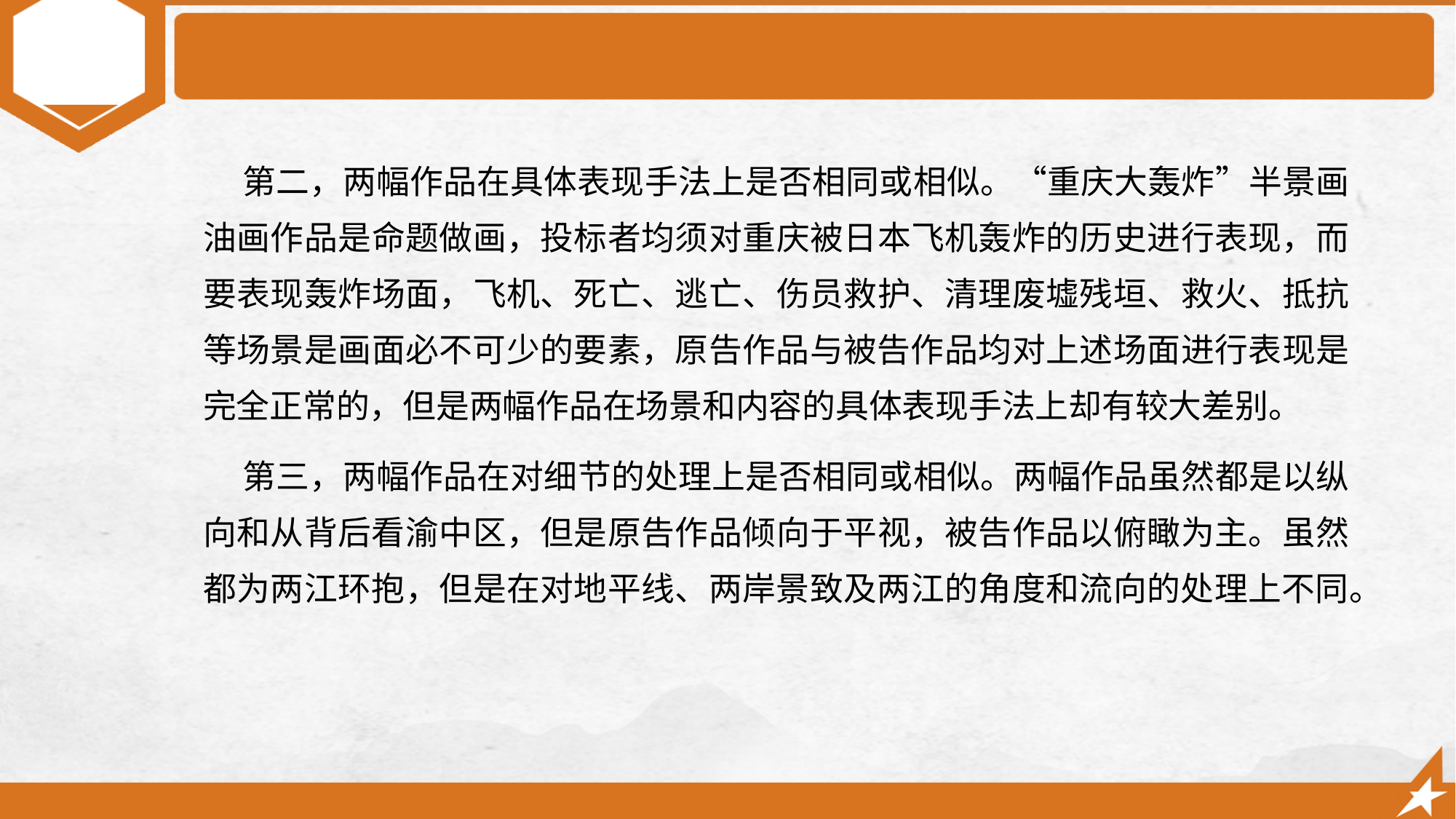

第二，两幅作品在具体表现手法上是否相同或相似。“重庆大轰炸”半景画油画作品是命题做画，投标者均须对重庆被日本飞机轰炸的历史进行表现，而要表现轰炸场面，飞机、死亡、逃亡、伤员救护、清理废墟残垣、救火、抵抗等场景是画面必不可少的要素，原告作品与被告作品均对上述场面进行表现是完全正常的，但是两幅作品在场景和内容的具体表现手法上却有较大差别。
    第三，两幅作品在对细节的处理上是否相同或相似。两幅作品虽然都是以纵向和从背后看渝中区，但是原告作品倾向于平视，被告作品以俯瞰为主。虽然都为两江环抱，但是在对地平线、两岸景致及两江的角度和流向的处理上不同。